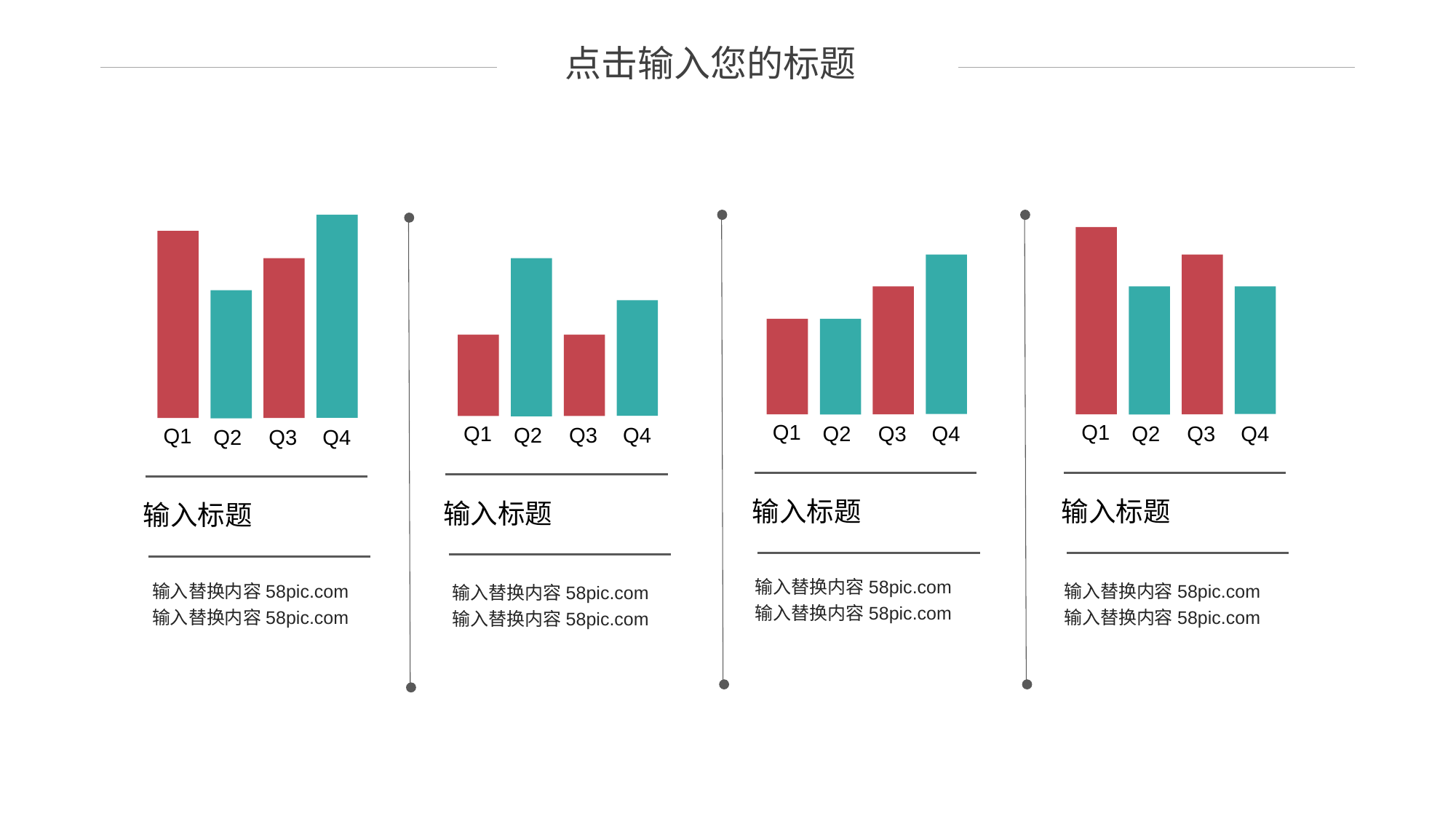

点击输入您的标题

Q1
Q1
Q2
Q3
Q4
Q2
Q3
Q4
Q1
Q2
Q3
Q4
Q1
Q2
Q3
Q4
输入标题
输入标题
输入标题
输入标题
输入替换内容58pic.com输入替换内容58pic.com
输入替换内容58pic.com输入替换内容58pic.com
输入替换内容58pic.com输入替换内容58pic.com
输入替换内容58pic.com输入替换内容58pic.com